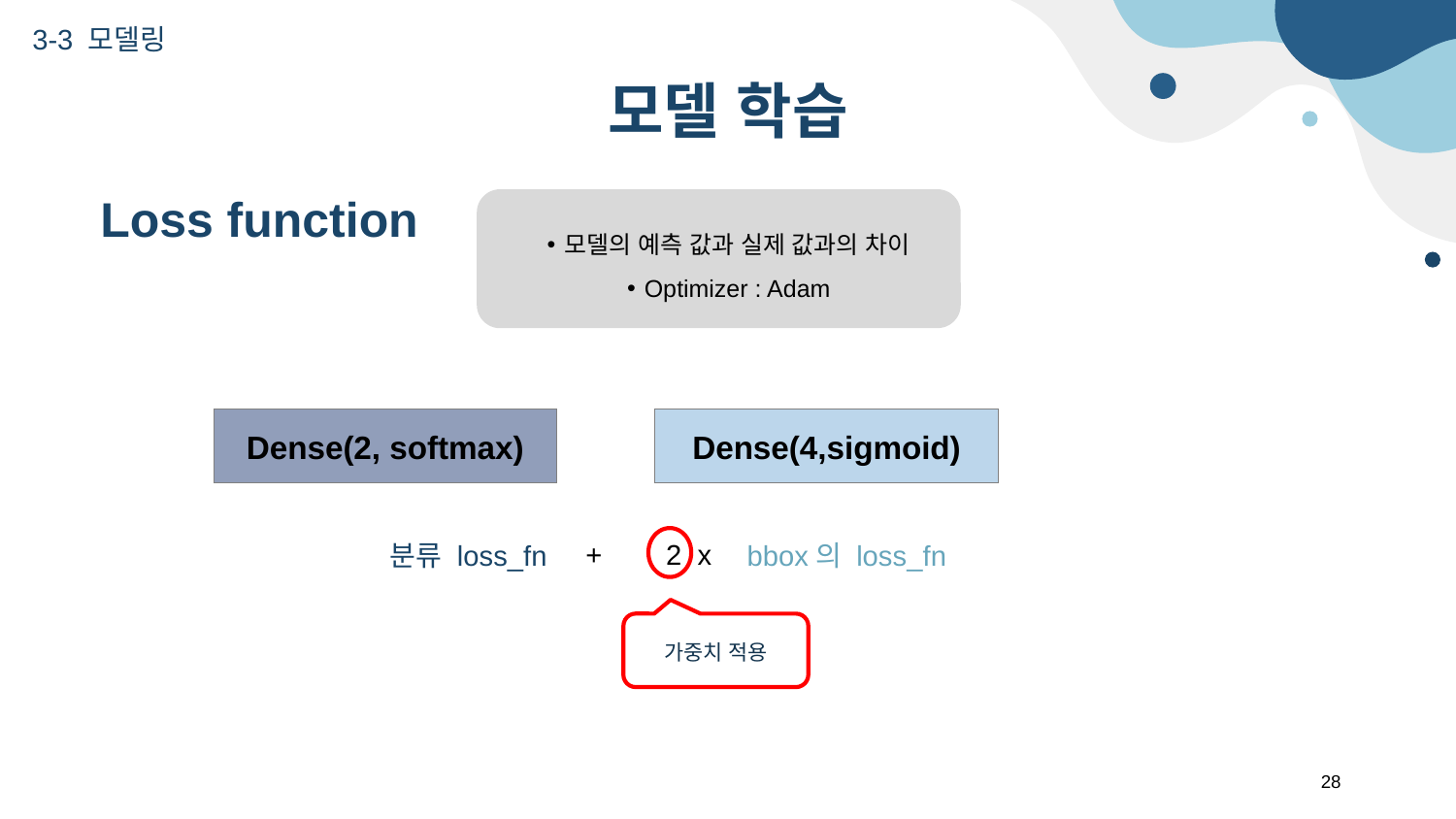

3-3 모델링
# 모델 학습
Loss function
모델의 예측 값과 실제 값과의 차이
Optimizer : Adam
Dense(2, softmax)
Dense(4,sigmoid)

+        2  x
분류 loss_fn
bbox의 loss_fn
가중치 적용
28